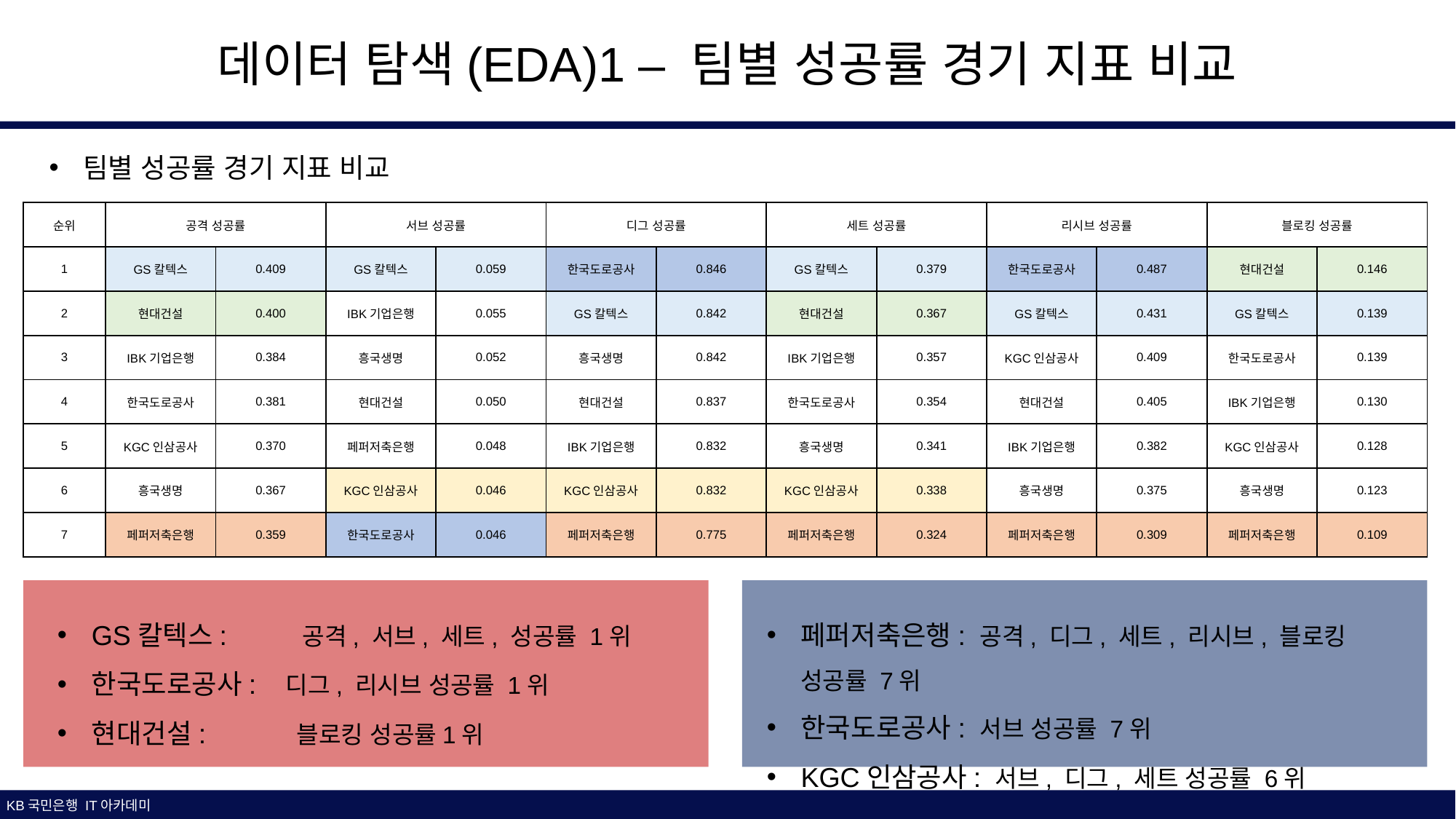

데이터 탐색(EDA)1 – 팀별 성공률 경기 지표 비교
팀별 성공률 경기 지표 비교
| 순위 | 공격 성공률 |  | 서브 성공률 |  | 디그 성공률 |  | 세트 성공률 |  | 리시브 성공률 |  | 블로킹 성공률 |  |
| --- | --- | --- | --- | --- | --- | --- | --- | --- | --- | --- | --- | --- |
| 1 | GS칼텍스 | 0.409 | GS칼텍스 | 0.059 | 한국도로공사 | 0.846 | GS칼텍스 | 0.379 | 한국도로공사 | 0.487 | 현대건설 | 0.146 |
| 2 | 현대건설 | 0.400 | IBK기업은행 | 0.055 | GS칼텍스 | 0.842 | 현대건설 | 0.367 | GS칼텍스 | 0.431 | GS칼텍스 | 0.139 |
| 3 | IBK기업은행 | 0.384 | 흥국생명 | 0.052 | 흥국생명 | 0.842 | IBK기업은행 | 0.357 | KGC인삼공사 | 0.409 | 한국도로공사 | 0.139 |
| 4 | 한국도로공사 | 0.381 | 현대건설 | 0.050 | 현대건설 | 0.837 | 한국도로공사 | 0.354 | 현대건설 | 0.405 | IBK기업은행 | 0.130 |
| 5 | KGC인삼공사 | 0.370 | 페퍼저축은행 | 0.048 | IBK기업은행 | 0.832 | 흥국생명 | 0.341 | IBK기업은행 | 0.382 | KGC인삼공사 | 0.128 |
| 6 | 흥국생명 | 0.367 | KGC인삼공사 | 0.046 | KGC인삼공사 | 0.832 | KGC인삼공사 | 0.338 | 흥국생명 | 0.375 | 흥국생명 | 0.123 |
| 7 | 페퍼저축은행 | 0.359 | 한국도로공사 | 0.046 | 페퍼저축은행 | 0.775 | 페퍼저축은행 | 0.324 | 페퍼저축은행 | 0.309 | 페퍼저축은행 | 0.109 |

GS칼텍스:         공격, 서브, 세트, 성공률 1위
한국도로공사:   디그, 리시브 성공률 1위
현대건설:           블로킹 성공률1위
페퍼저축은행: 공격, 디그, 세트, 리시브, 블로킹 성공률 7위
한국도로공사: 서브 성공률 7위
KGC인삼공사: 서브, 디그, 세트 성공률 6위